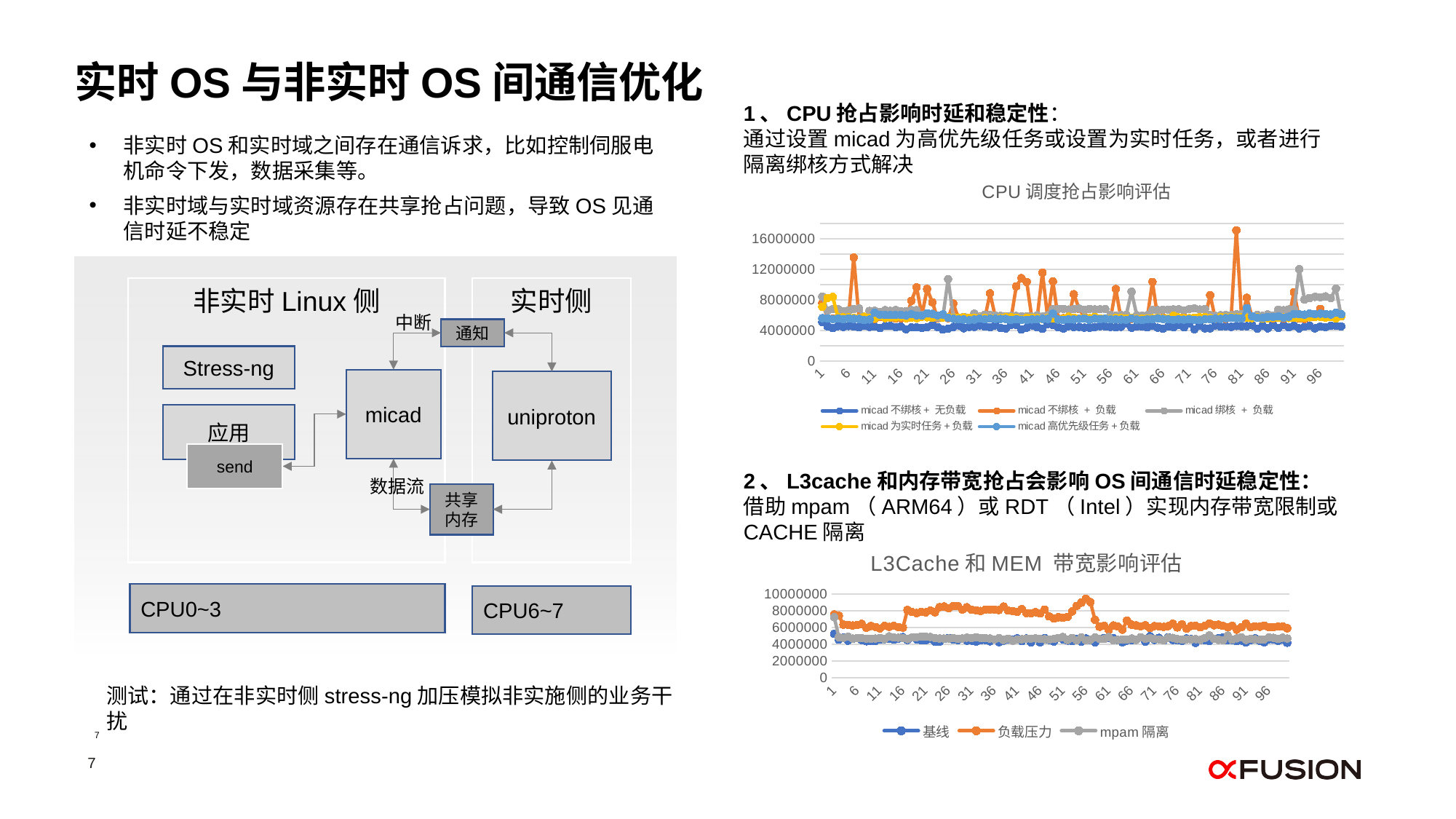

实时OS与非实时OS间通信优化
1、CPU抢占影响时延和稳定性：
通过设置micad为高优先级任务或设置为实时任务，或者进行隔离绑核方式解决
非实时OS和实时域之间存在通信诉求，比如控制伺服电机命令下发，数据采集等。
非实时域与实时域资源存在共享抢占问题，导致OS见通信时延不稳定

### Chart: CPU调度抢占影响评估

| Category | micad不绑核+ 无负载 | micad不绑核 + 负载 | micad绑核 + 负载 | micad为实时任务+负载 | micad高优先级任务+负载 |
|---|---|---|---|---|---|
非实时Linux侧
实时侧
中断
通知
Stress-ng
micad
uniproton
直通
应用
send
数据流
共享内存
CPU0~3
CPU6~7
2、L3cache和内存带宽抢占会影响OS间通信时延稳定性：
借助mpam（ARM64）或RDT（Intel）实现内存带宽限制或CACHE隔离

### Chart: L3Cache和MEM 带宽影响评估

| Category | 基线 | 负载压力 | mpam隔离 |
|---|---|---|---|
测试：通过在非实时侧stress-ng加压模拟非实施侧的业务干扰
7